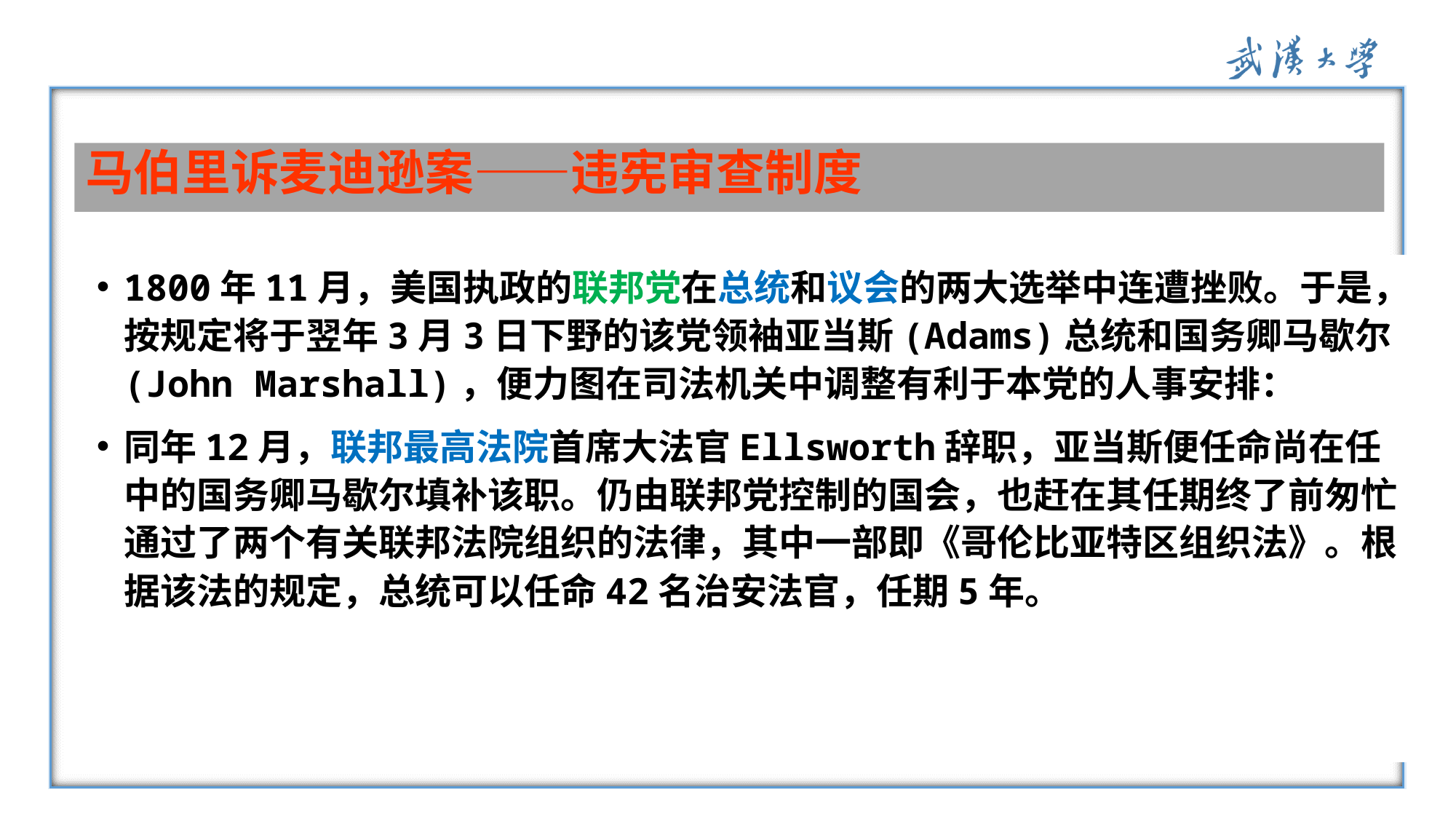

马伯里诉麦迪逊案——违宪审查制度
1800年11月，美国执政的联邦党在总统和议会的两大选举中连遭挫败。于是，按规定将于翌年3月3日下野的该党领袖亚当斯(Adams)总统和国务卿马歇尔(John Marshall)，便力图在司法机关中调整有利于本党的人事安排：
同年12月，联邦最高法院首席大法官Ellsworth辞职，亚当斯便任命尚在任中的国务卿马歇尔填补该职。仍由联邦党控制的国会，也赶在其任期终了前匆忙通过了两个有关联邦法院组织的法律，其中一部即《哥伦比亚特区组织法》。根据该法的规定，总统可以任命42名治安法官，任期5年。